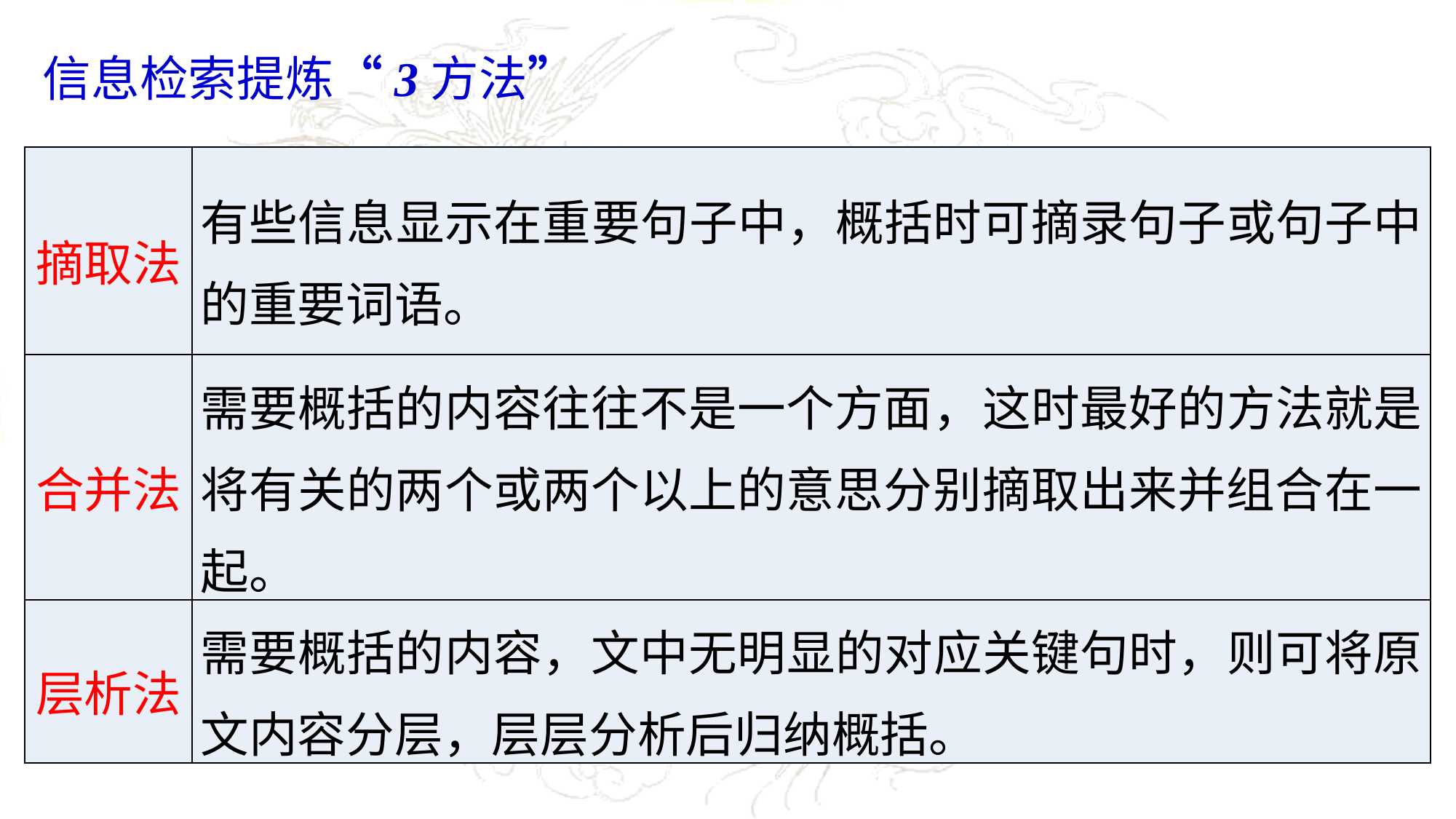

信息检索提炼“3方法”
| 摘取法 | 有些信息显示在重要句子中，概括时可摘录句子或句子中的重要词语。 |
| --- | --- |
| 合并法 | 需要概括的内容往往不是一个方面，这时最好的方法就是将有关的两个或两个以上的意思分别摘取出来并组合在一起。 |
| 层析法 | 需要概括的内容，文中无明显的对应关键句时，则可将原文内容分层，层层分析后归纳概括。 |